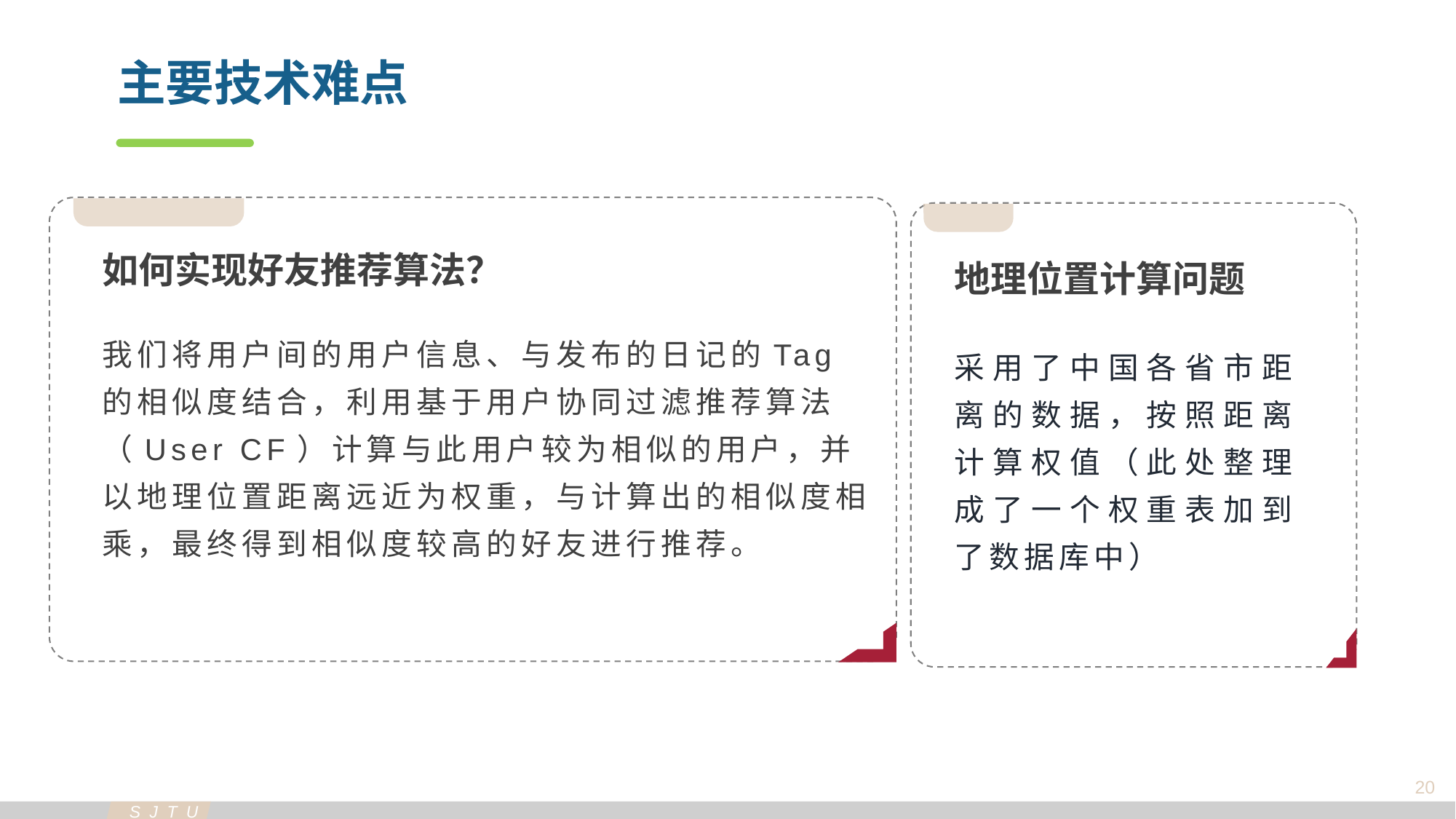

主要技术难点

如何实现好友推荐算法？
地理位置计算问题
我们将用户间的用户信息、与发布的日记的Tag的相似度结合，利用基于用户协同过滤推荐算法（User CF）计算与此用户较为相似的用户，并以地理位置距离远近为权重，与计算出的相似度相乘，最终得到相似度较高的好友进行推荐。
采用了中国各省市距离的数据，按照距离计算权值（此处整理成了一个权重表加到了数据库中）
20